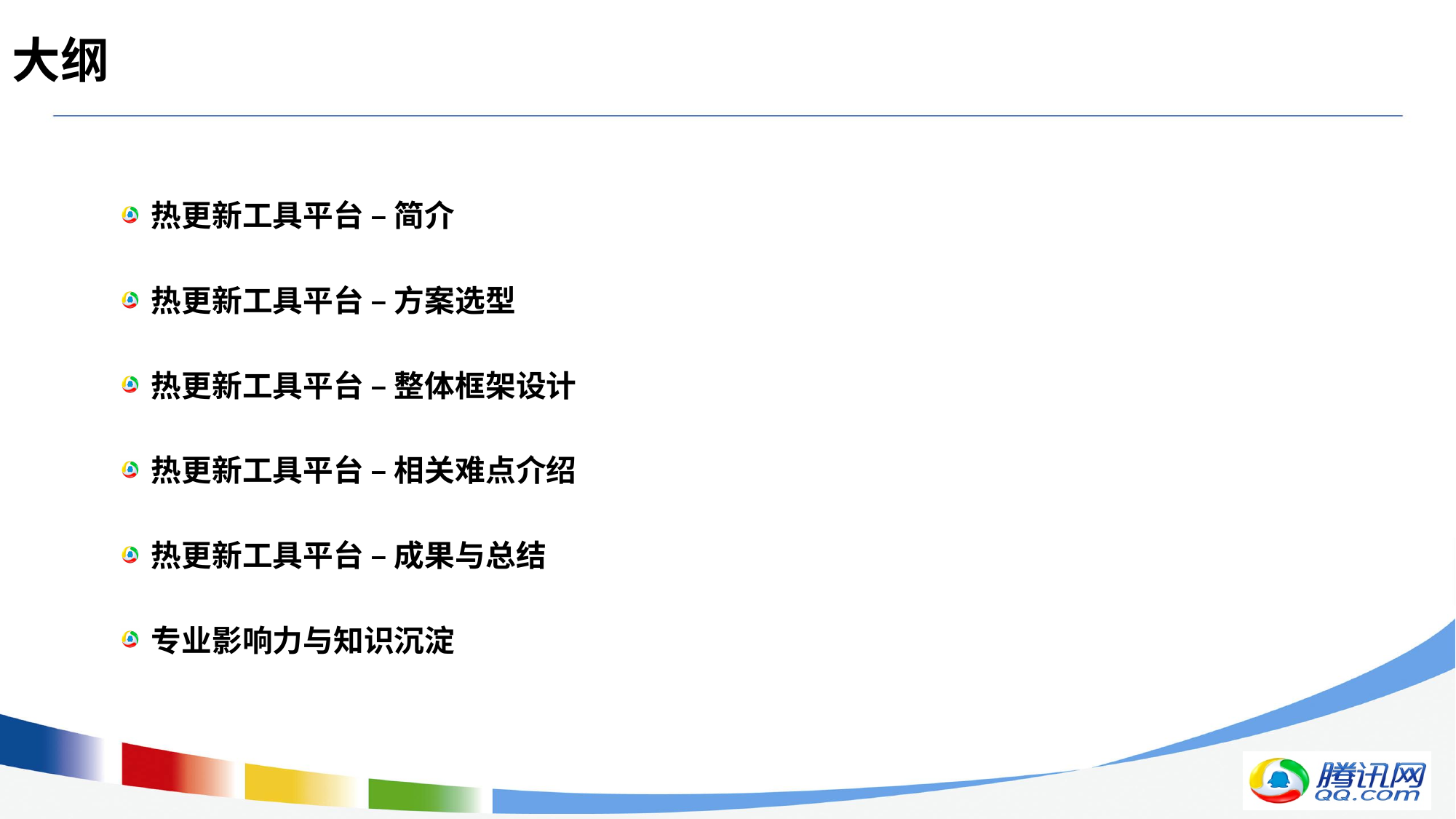

# 大纲
热更新工具平台 – 简介

热更新工具平台 – 方案选型

热更新工具平台 – 整体框架设计

热更新工具平台 – 相关难点介绍

热更新工具平台 – 成果与总结

专业影响力与知识沉淀